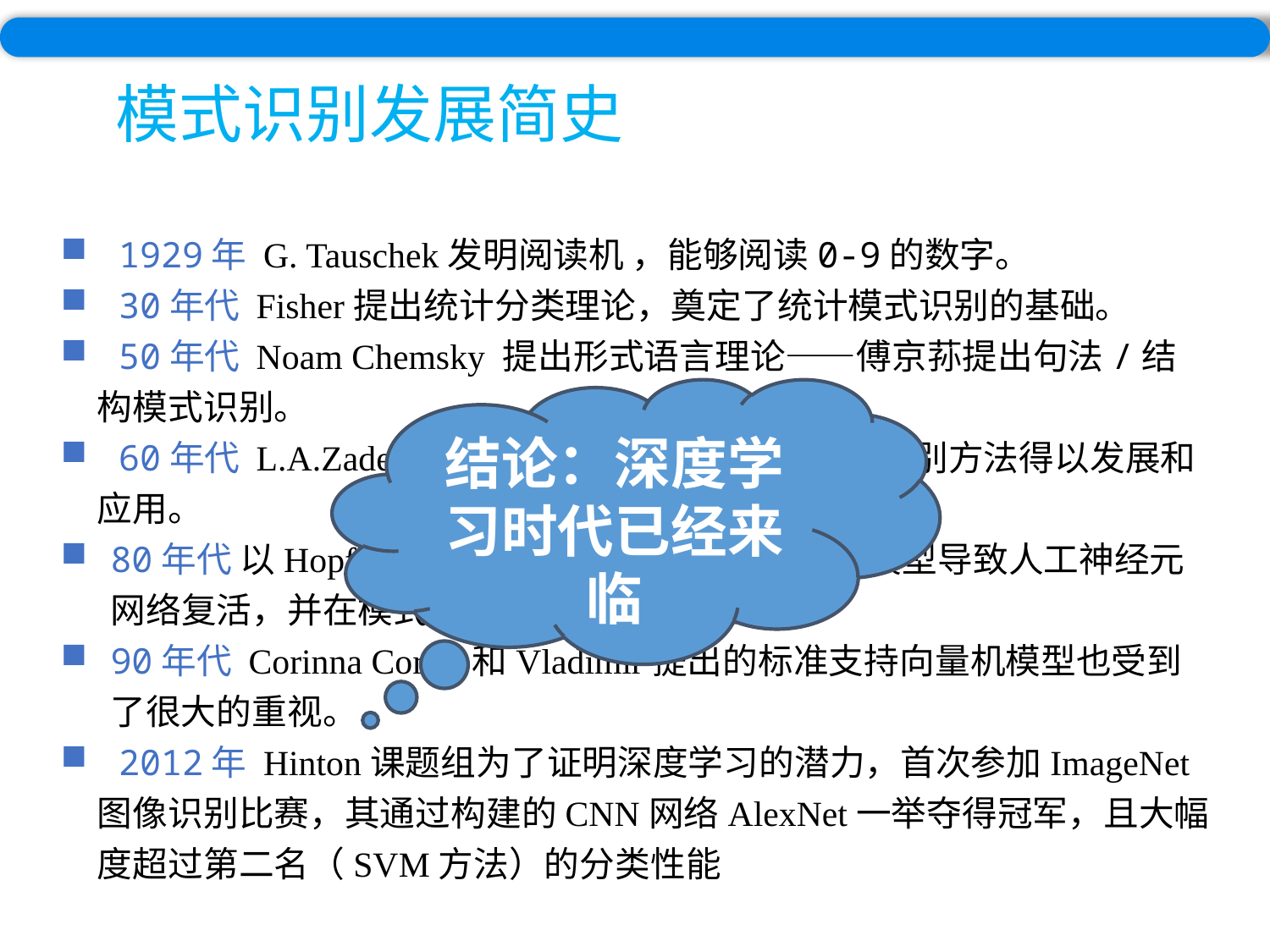

模式识别发展简史
 1929年 G. Tauschek发明阅读机 ，能够阅读0-9的数字。
 30年代 Fisher提出统计分类理论，奠定了统计模式识别的基础。
 50年代 Noam Chemsky 提出形式语言理论——傅京荪提出句法/结构模式识别。
 60年代 L.A.Zadeh提出了模糊集理论，模糊模式识别方法得以发展和应用。
80年代 以Hopfield网、BP网为代表的神经网络模型导致人工神经元网络复活，并在模式识别得到较广泛的应用。
90年代 Corinna Cortes和Vladimir提出的标准支持向量机模型也受到了很大的重视。
 2012年 Hinton课题组为了证明深度学习的潜力，首次参加ImageNet图像识别比赛，其通过构建的CNN网络AlexNet一举夺得冠军，且大幅度超过第二名（SVM方法）的分类性能
结论：深度学习时代已经来临